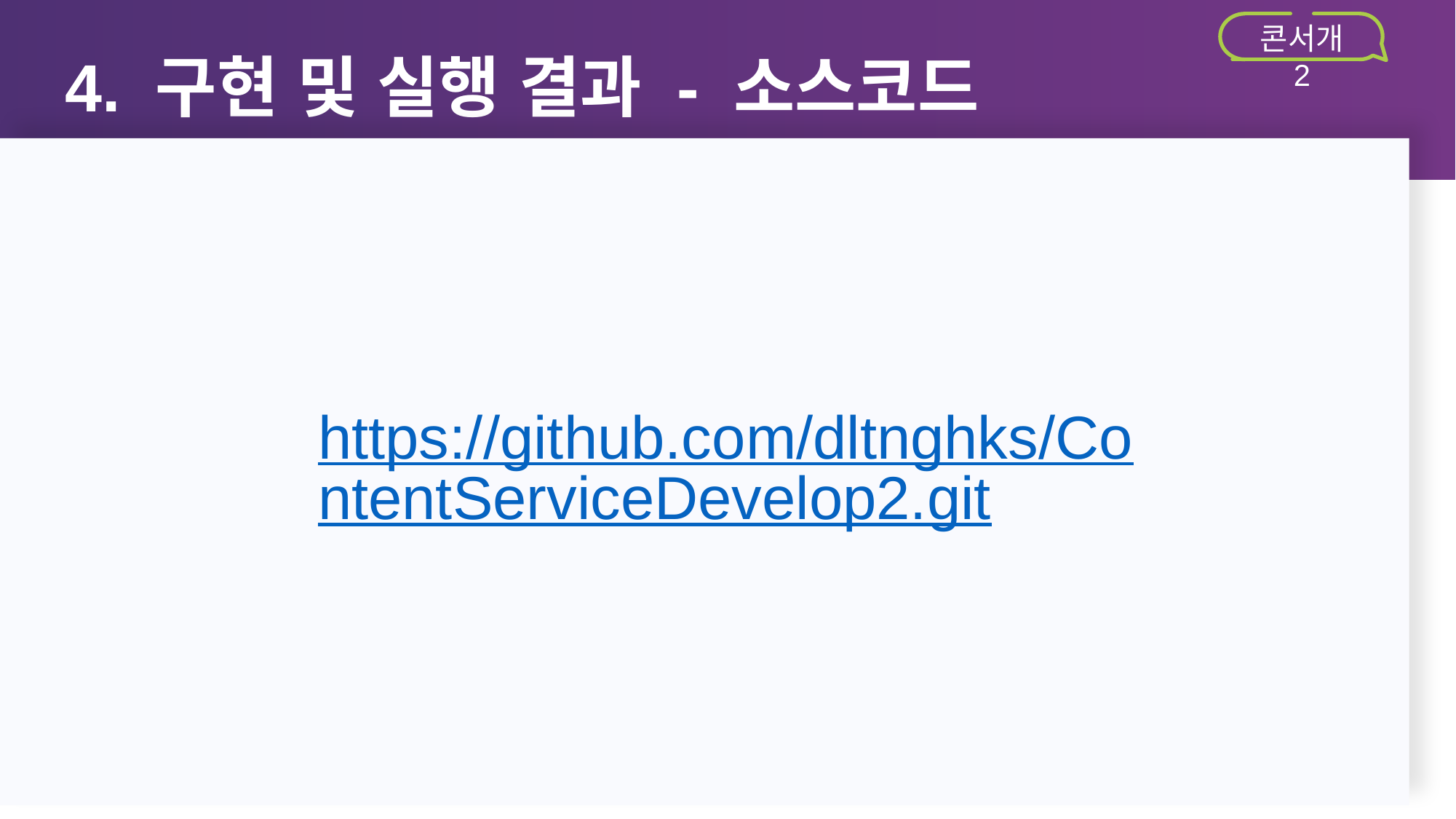

4. 구현 및 실행 결과 - 소스코드

콘서개 2

https://github.com/dltnghks/ContentServiceDevelop2.git